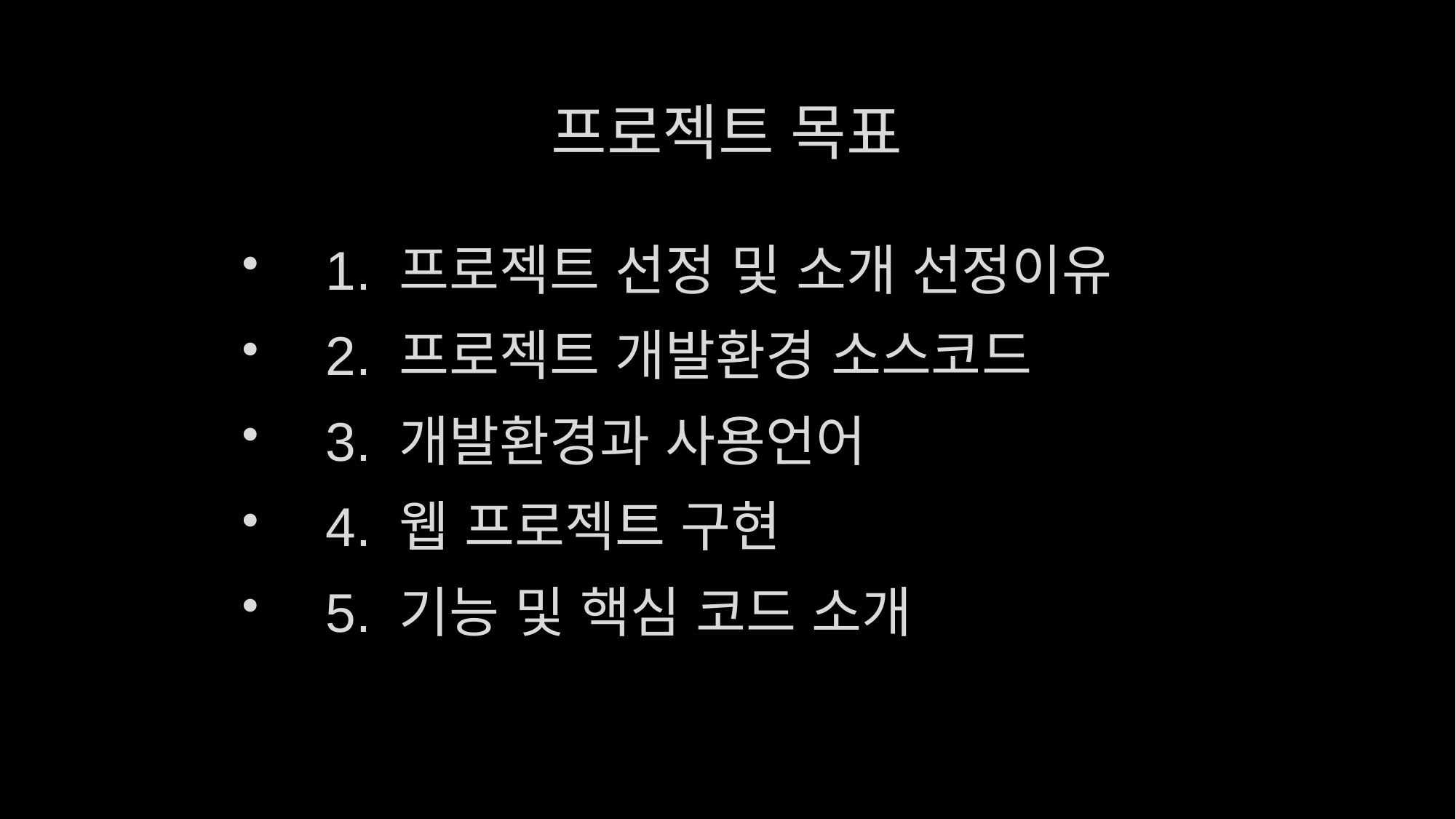

# 프로젝트 목표
   1. 프로젝트 선정 및 소개 선정이유
   2. 프로젝트 개발환경 소스코드
   3. 개발환경과 사용언어
   4. 웹 프로젝트 구현
   5. 기능 및 핵심 코드 소개